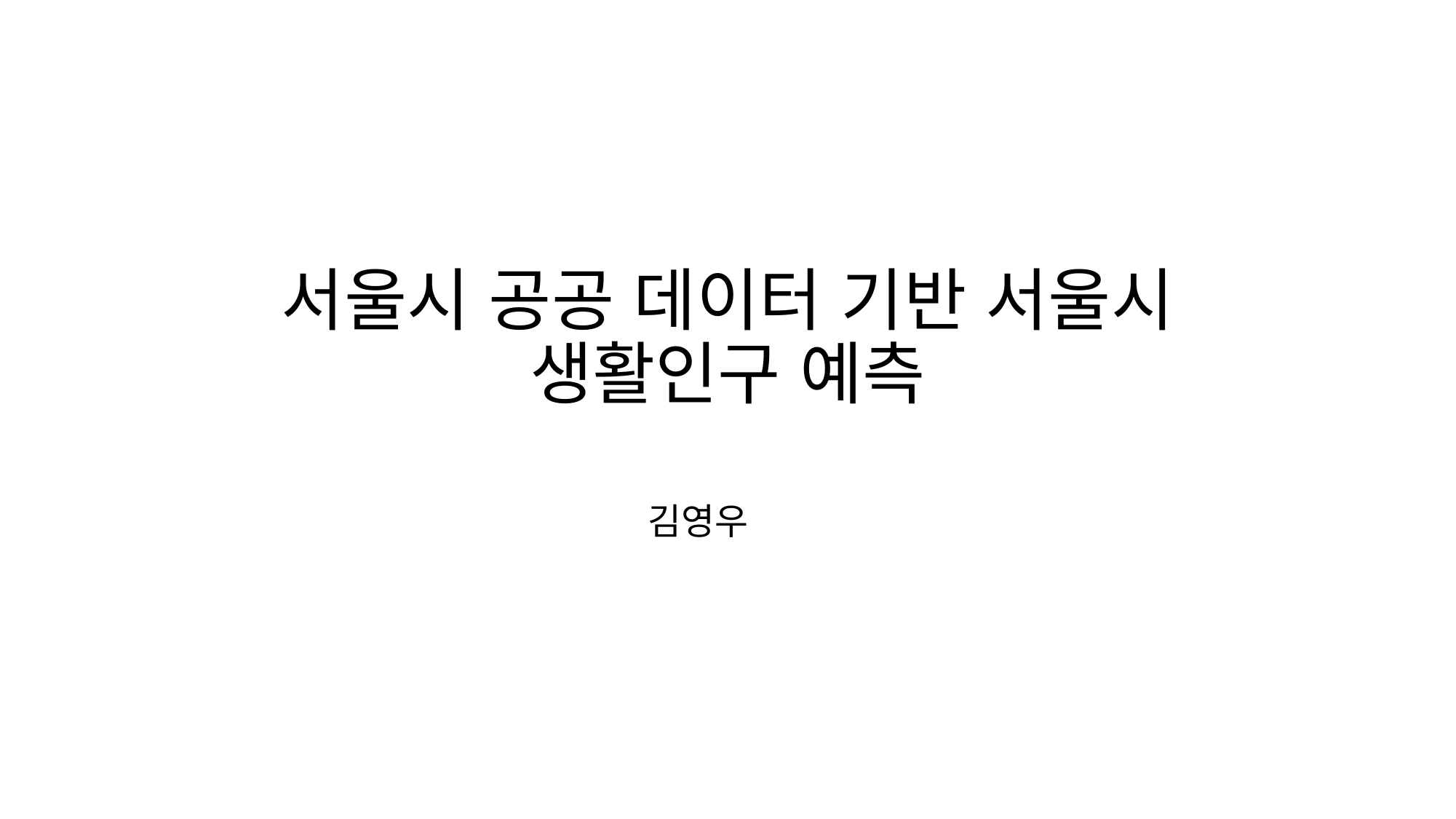

# 서울시 공공 데이터 기반 서울시 생활인구 예측
김영우